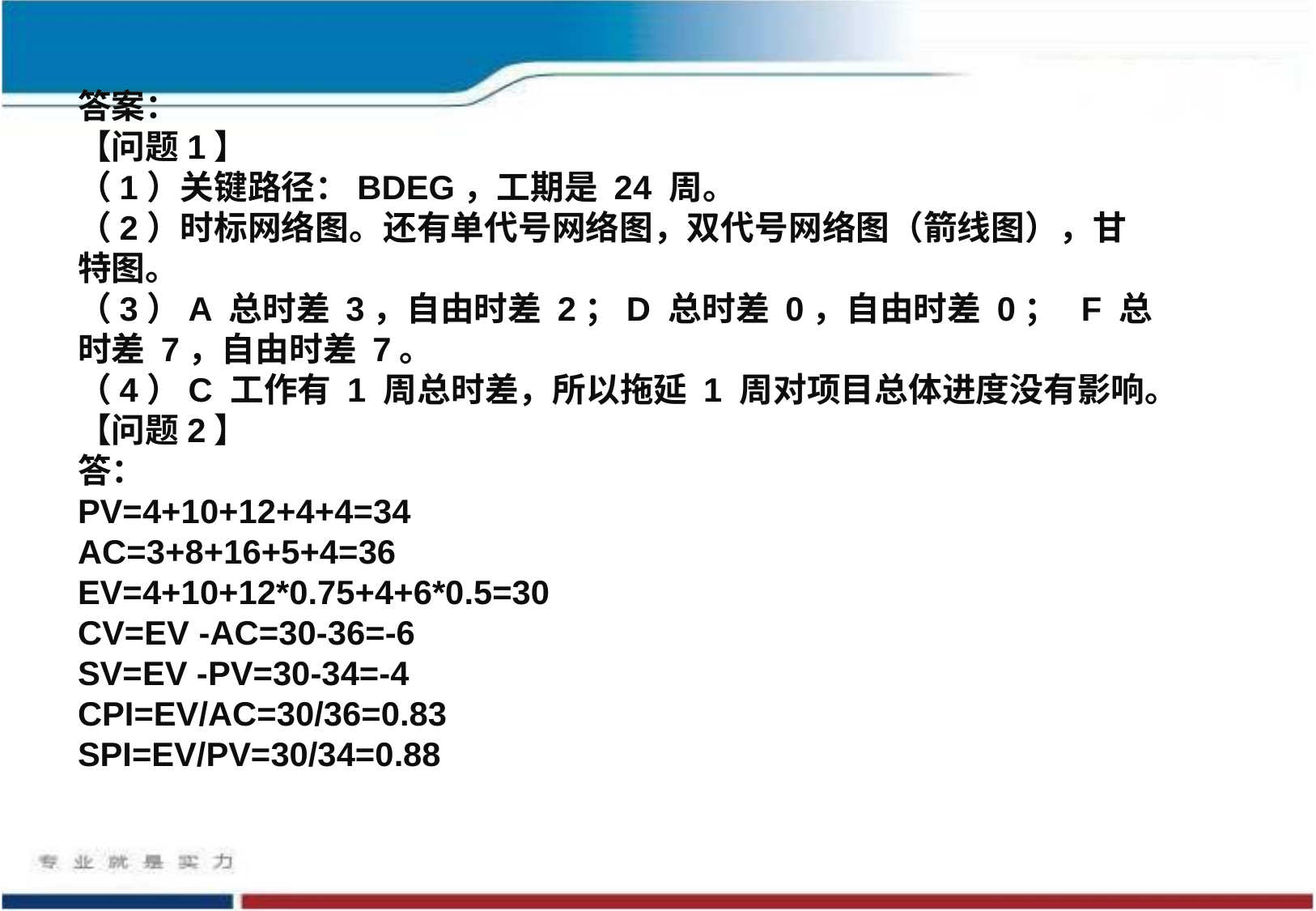

答案：
【问题1】
（1）关键路径：BDEG，工期是 24 周。
（2）时标网络图。还有单代号网络图，双代号网络图（箭线图），甘特图。
（3）A 总时差 3，自由时差 2；D 总时差 0，自由时差 0；  F 总时差 7，自由时差 7。
（4）C 工作有 1 周总时差，所以拖延 1 周对项目总体进度没有影响。
【问题2】
答：
PV=4+10+12+4+4=34
AC=3+8+16+5+4=36
EV=4+10+12*0.75+4+6*0.5=30
CV=EV -AC=30-36=-6
SV=EV -PV=30-34=-4
CPI=EV/AC=30/36=0.83
SPI=EV/PV=30/34=0.88